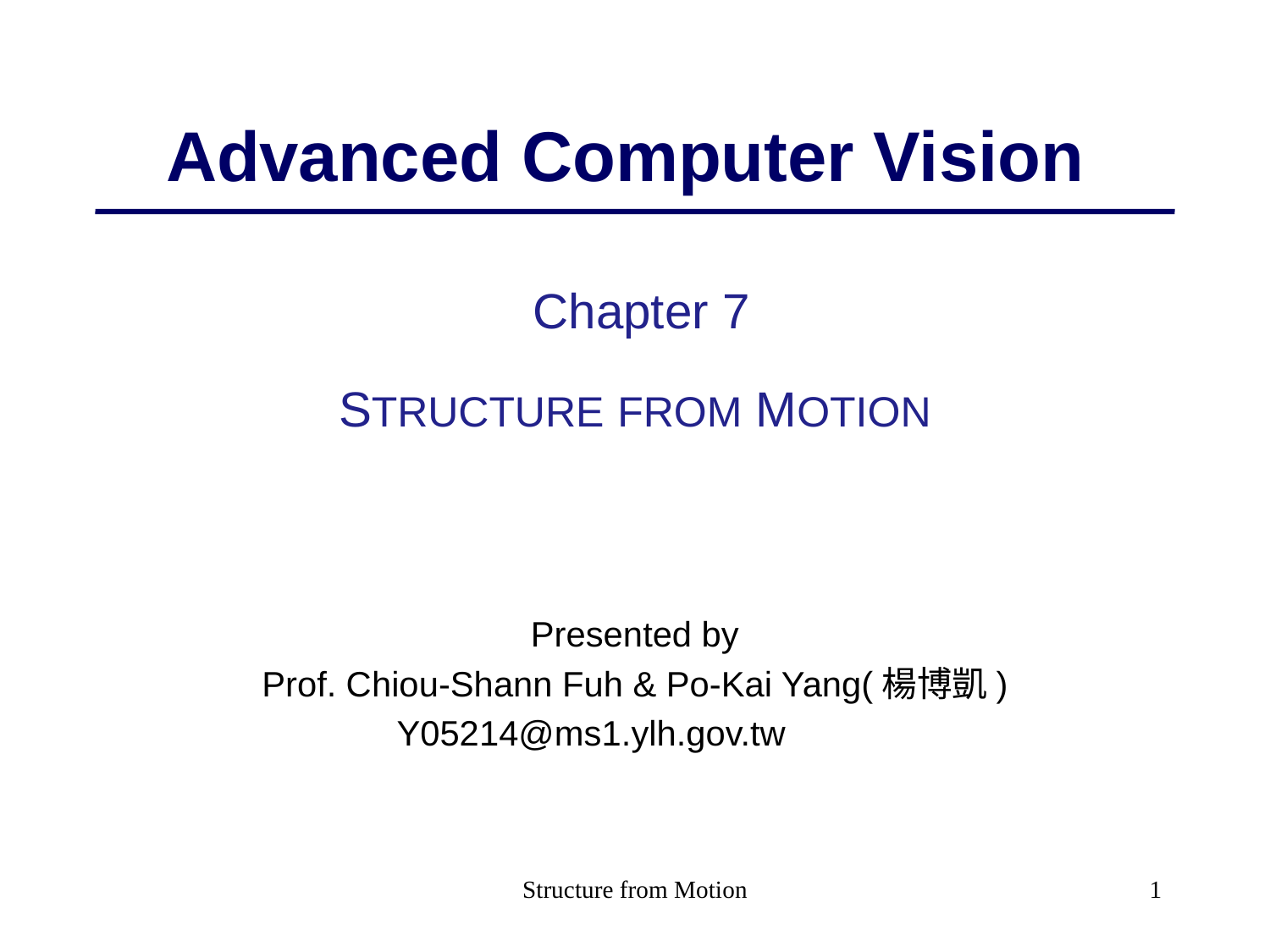

# Advanced Computer Vision
 Chapter 7
STRUCTURE FROM MOTION

Presented by
Prof. Chiou-Shann Fuh & Po-Kai Yang(楊博凱)
Y05214@ms1.ylh.gov.tw

Structure from Motion
1